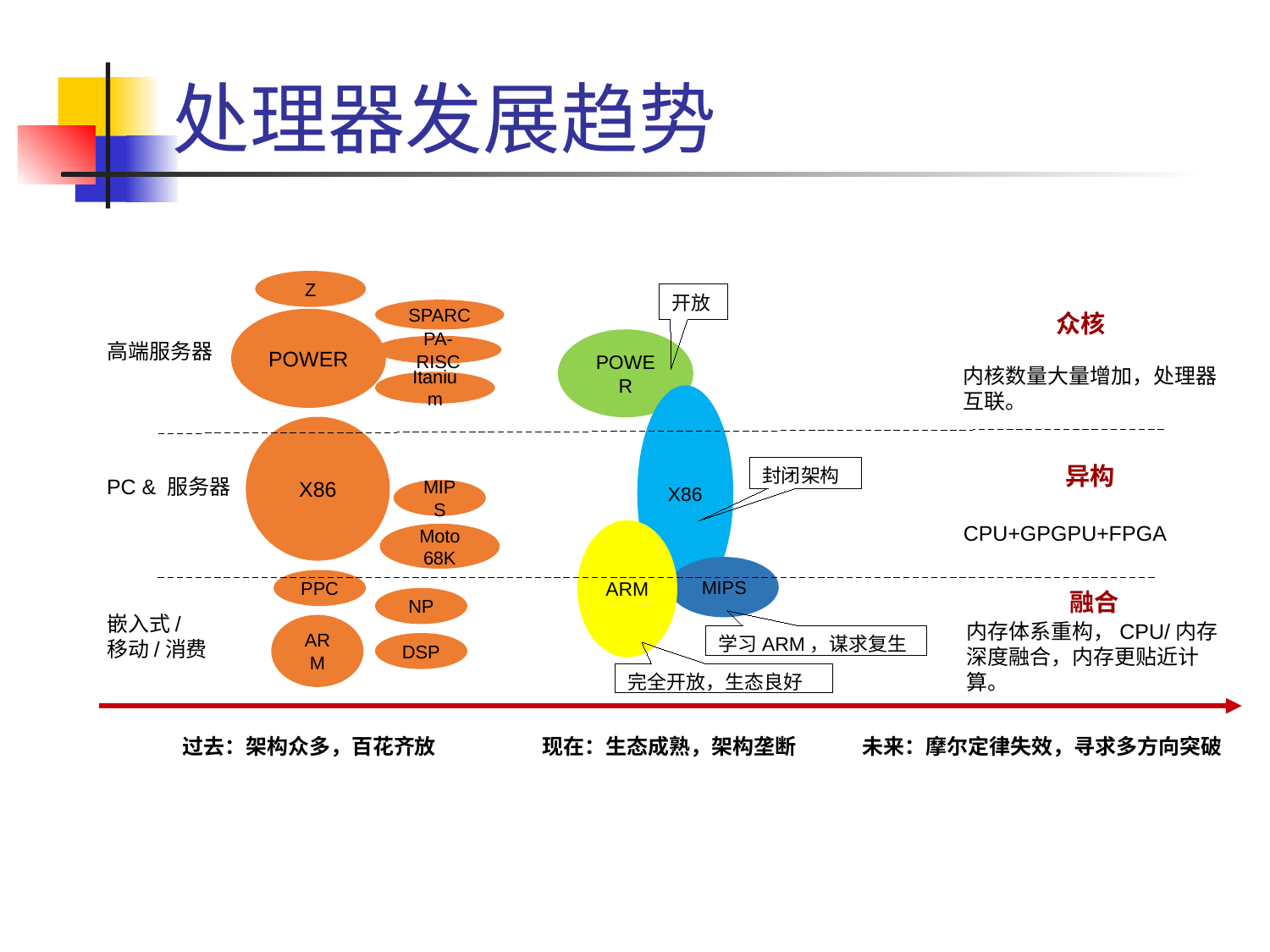

# 处理器发展趋势

Z
开放
SPARC
众核
POWER
POWER
高端服务器
PA-RISC
内核数量大量增加，处理器互联。
Itanium
X86
X86
异构
封闭架构
PC & 服务器
MIPS
CPU+GPGPU+FPGA
ARM
Moto 68K
MIPS
PPC
融合
NP
嵌入式/
移动/消费
内存体系重构，CPU/内存深度融合，内存更贴近计算。
ARM
学习ARM，谋求复生
DSP
完全开放，生态良好
过去：架构众多，百花齐放
现在：生态成熟，架构垄断
未来：摩尔定律失效，寻求多方向突破